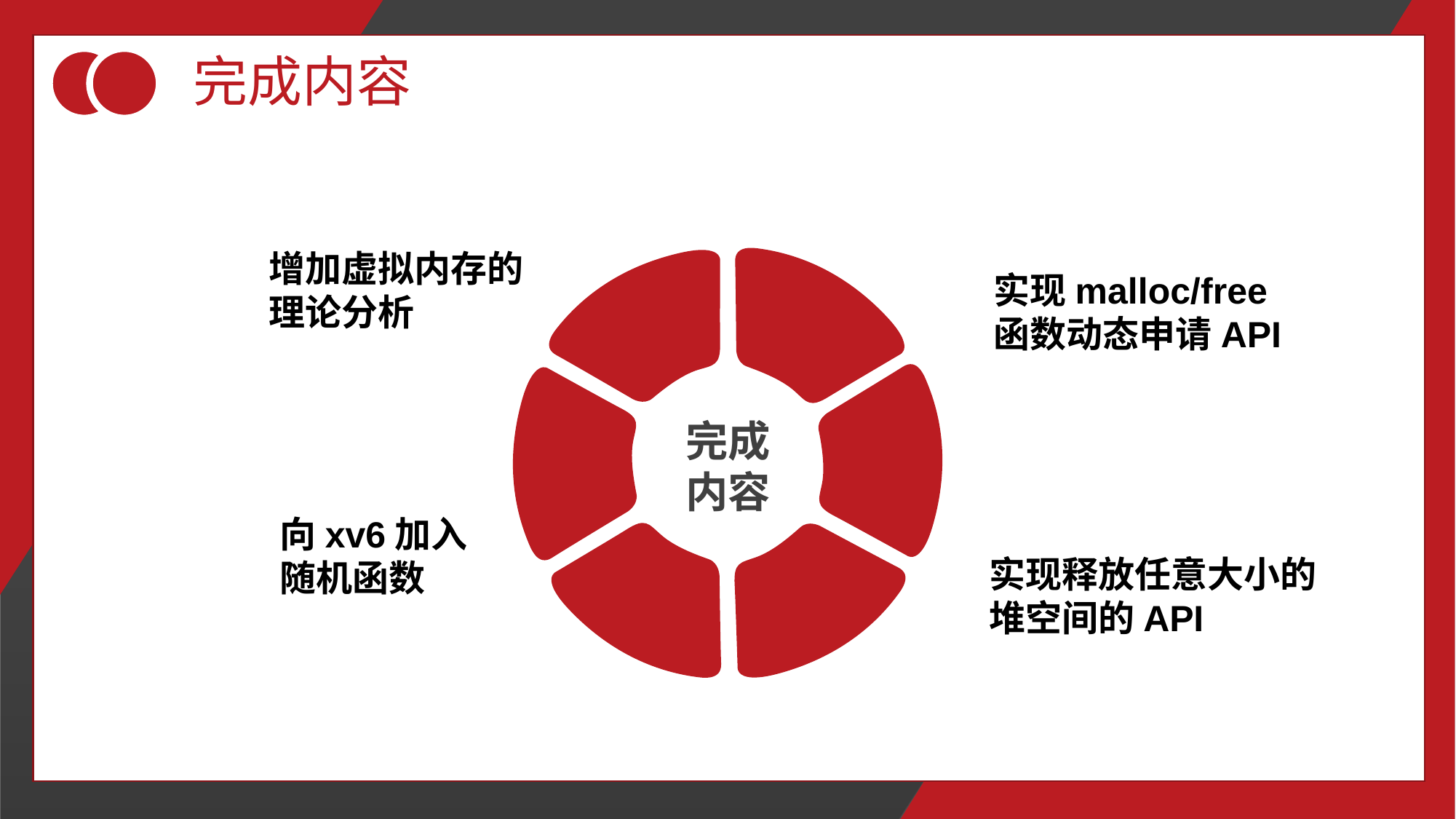

完成内容

增加虚拟内存的理论分析

实现malloc/free函数动态申请API
完成内容
向xv6加入随机函数
实现释放任意大小的堆空间的API